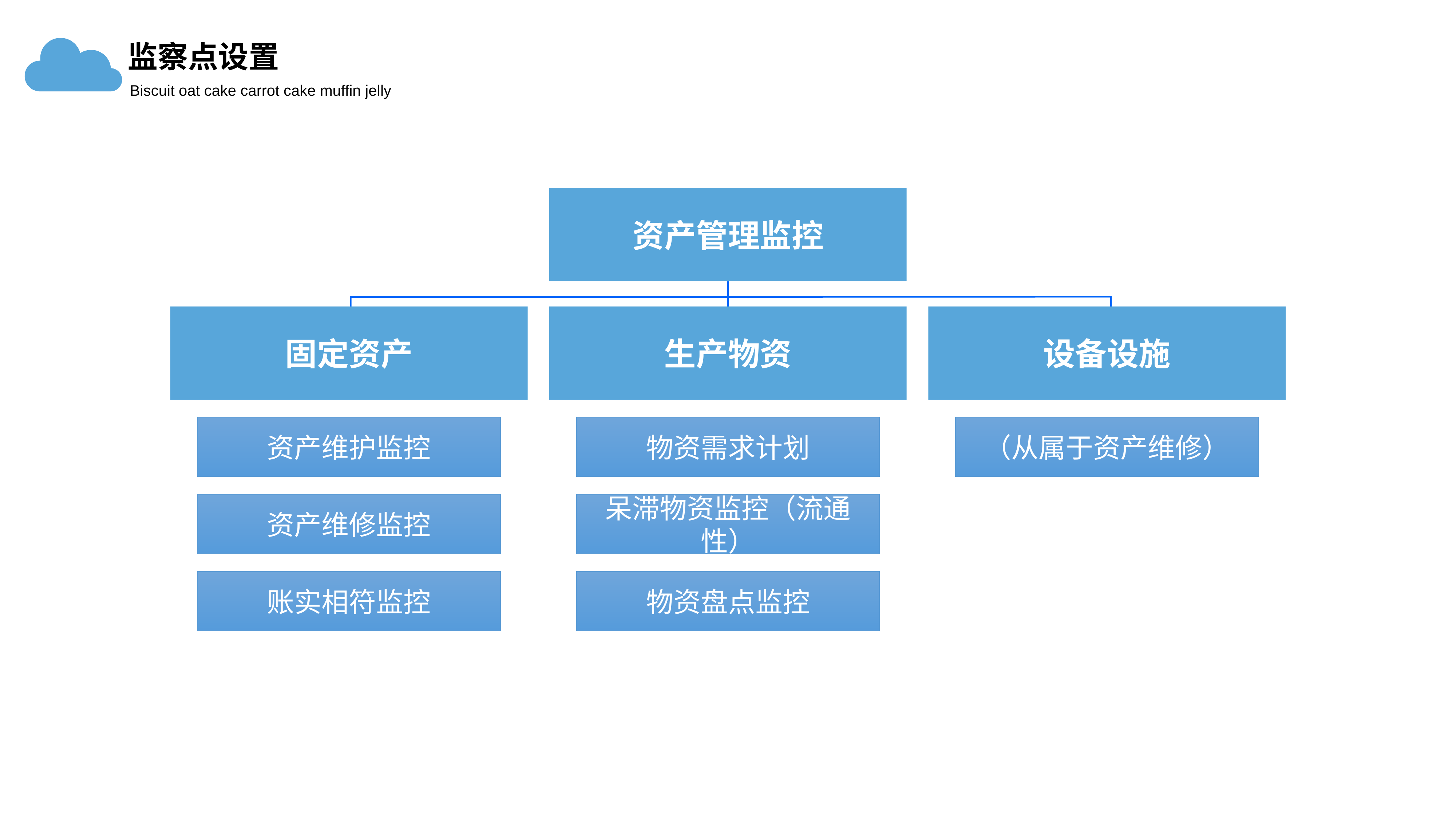

监察点设置

Biscuit oat cake carrot cake muffin jelly
资产管理监控

固定资产
设备设施
生产物资
资产维护监控
物资需求计划
（从属于资产维修）
资产维修监控
呆滞物资监控（流通性）
账实相符监控
物资盘点监控
43